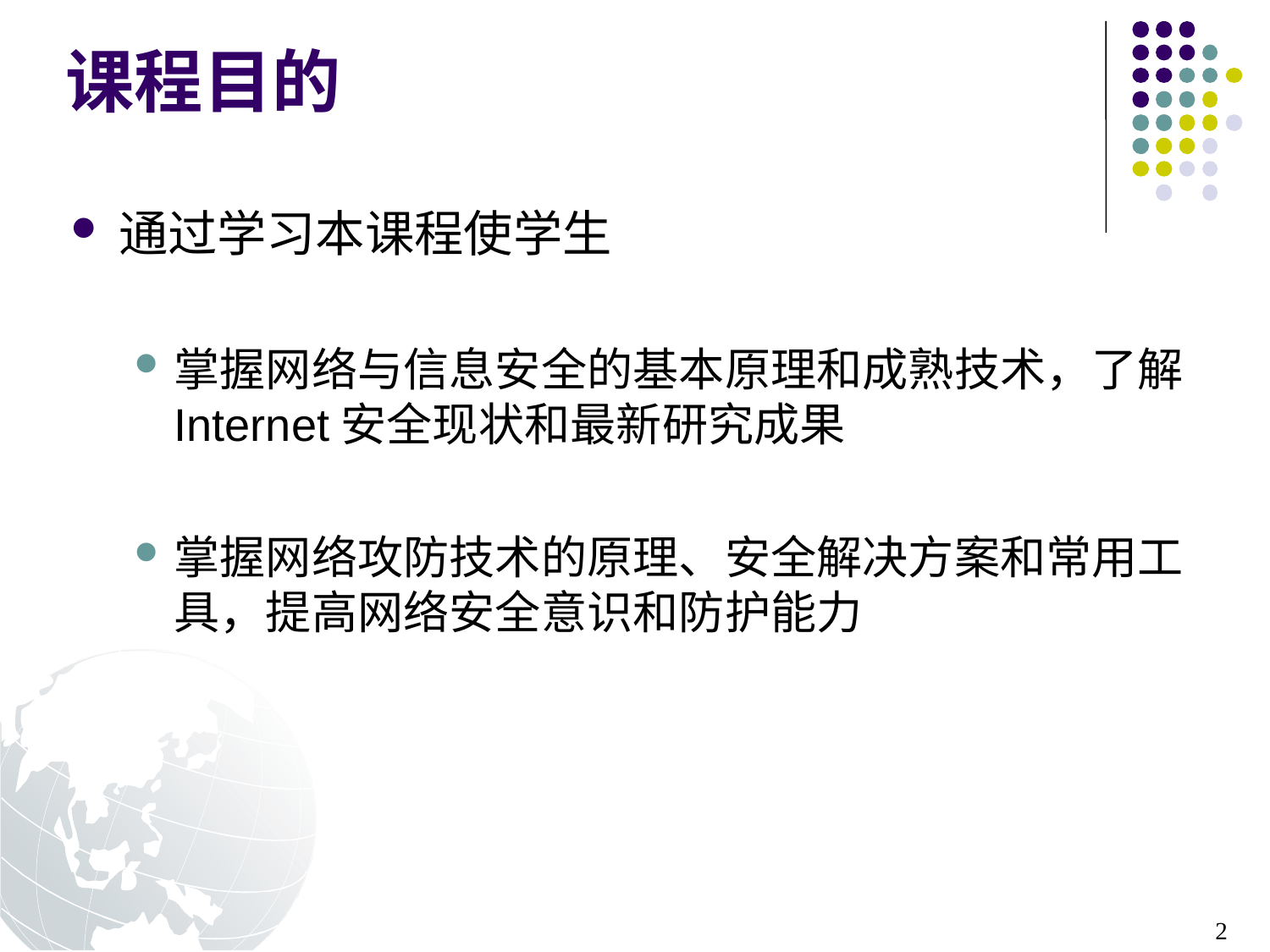

课程目的
通过学习本课程使学生

掌握网络与信息安全的基本原理和成熟技术，了解Internet安全现状和最新研究成果

掌握网络攻防技术的原理、安全解决方案和常用工具，提高网络安全意识和防护能力